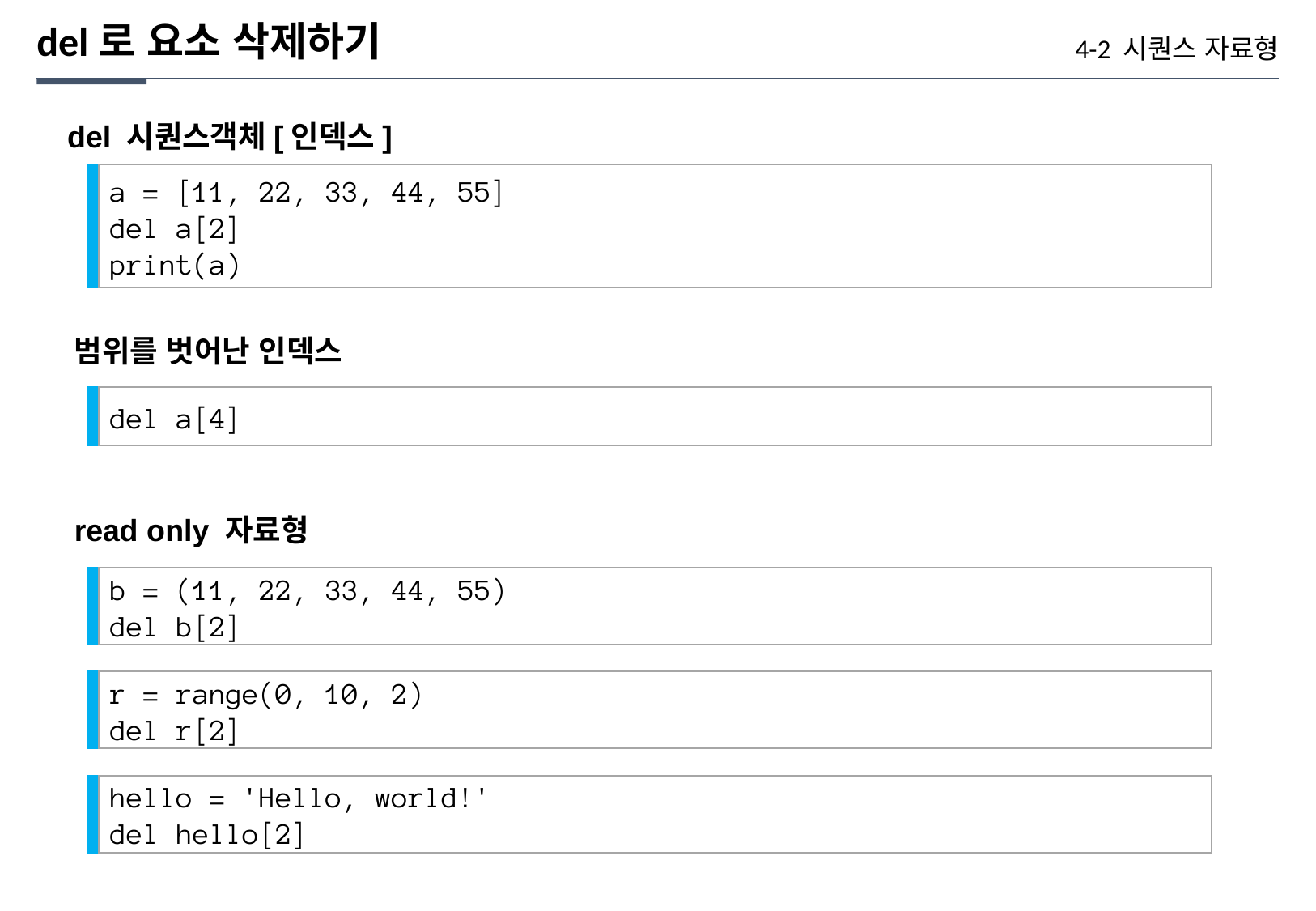

del로 요소 삭제하기
4-2 시퀀스 자료형
del 시퀀스객체[인덱스]

a = [11, 22, 33, 44, 55]
del a[2]
print(a)
범위를 벗어난 인덱스

del a[4]
read only 자료형

b = (11, 22, 33, 44, 55)
del b[2]

r = range(0, 10, 2)
del r[2]

hello = 'Hello, world!'
del hello[2]